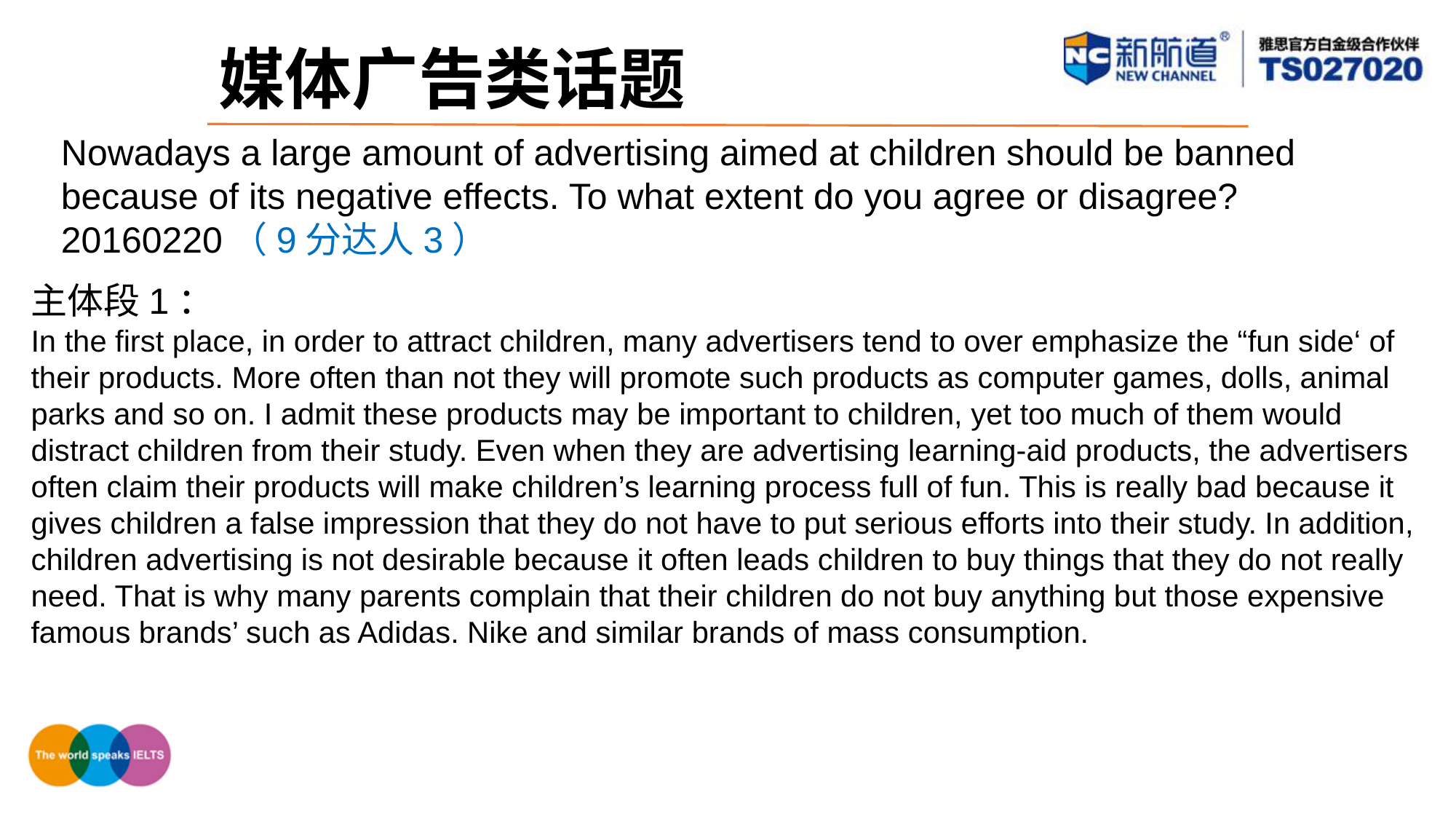

媒体广告类话题
Nowadays a large amount of advertising aimed at children should be banned because of its negative effects. To what extent do you agree or disagree?20160220（9分达人3）
主体段1：
In the first place, in order to attract children, many advertisers tend to over emphasize the “fun side‘ of their products. More often than not they will promote such products as computer games, dolls, animal parks and so on. I admit these products may be important to children, yet too much of them would  distract children from their study. Even when they are advertising learning-aid products, the advertisers often claim their products will make children’s learning process full of fun. This is really bad because it gives children a false impression that they do not have to put serious efforts into their study. In addition, children advertising is not desirable because it often leads children to buy things that they do not really need. That is why many parents complain that their children do not buy anything but those expensive famous brands’ such as Adidas. Nike and similar brands of mass consumption.